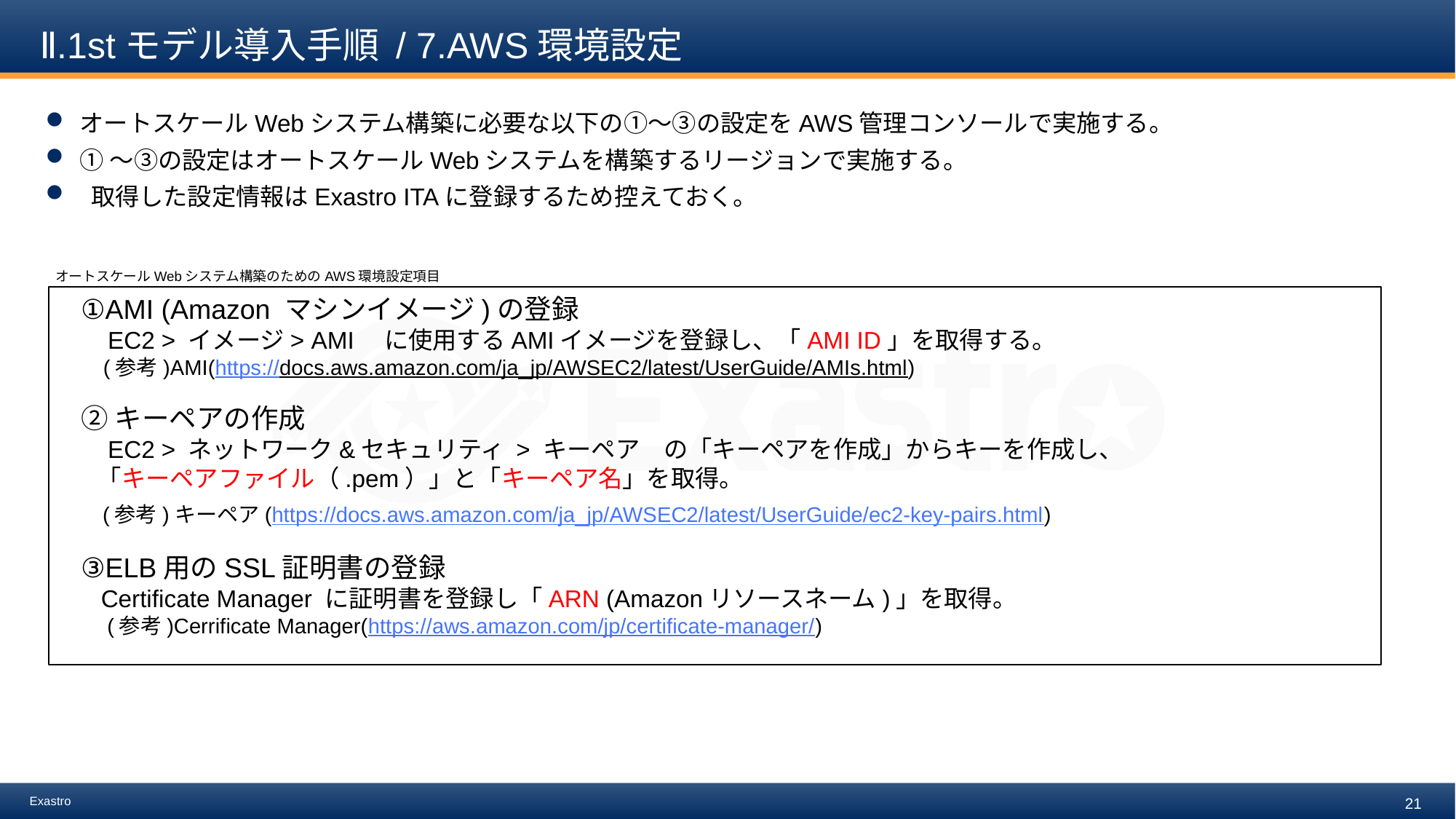

# Ⅱ.1stモデル導入手順 / 7.AWS環境設定
オートスケールWebシステム構築に必要な以下の①～③の設定をAWS管理コンソールで実施する。
①～③の設定はオートスケールWebシステムを構築するリージョンで実施する。
 取得した設定情報はExastro ITAに登録するため控えておく。
オートスケールWebシステム構築のためのAWS環境設定項目
①AMI (Amazon マシンイメージ)の登録
    EC2 > イメージ> AMI　に使用するAMIイメージを登録し、「AMI ID」を取得する。
　(参考)AMI(https://docs.aws.amazon.com/ja_jp/AWSEC2/latest/UserGuide/AMIs.html)

②キーペアの作成
    EC2 > ネットワーク&セキュリティ > キーペア　の「キーペアを作成」からキーを作成し、
  「キーペアファイル（.pem）」と「キーペア名」を取得。
   (参考)キーペア(https://docs.aws.amazon.com/ja_jp/AWSEC2/latest/UserGuide/ec2-key-pairs.html)

③ELB用のSSL証明書の登録
   Certificate Manager に証明書を登録し「ARN (Amazonリソースネーム)」を取得。
　(参考)Cerrificate Manager(https://aws.amazon.com/jp/certificate-manager/)